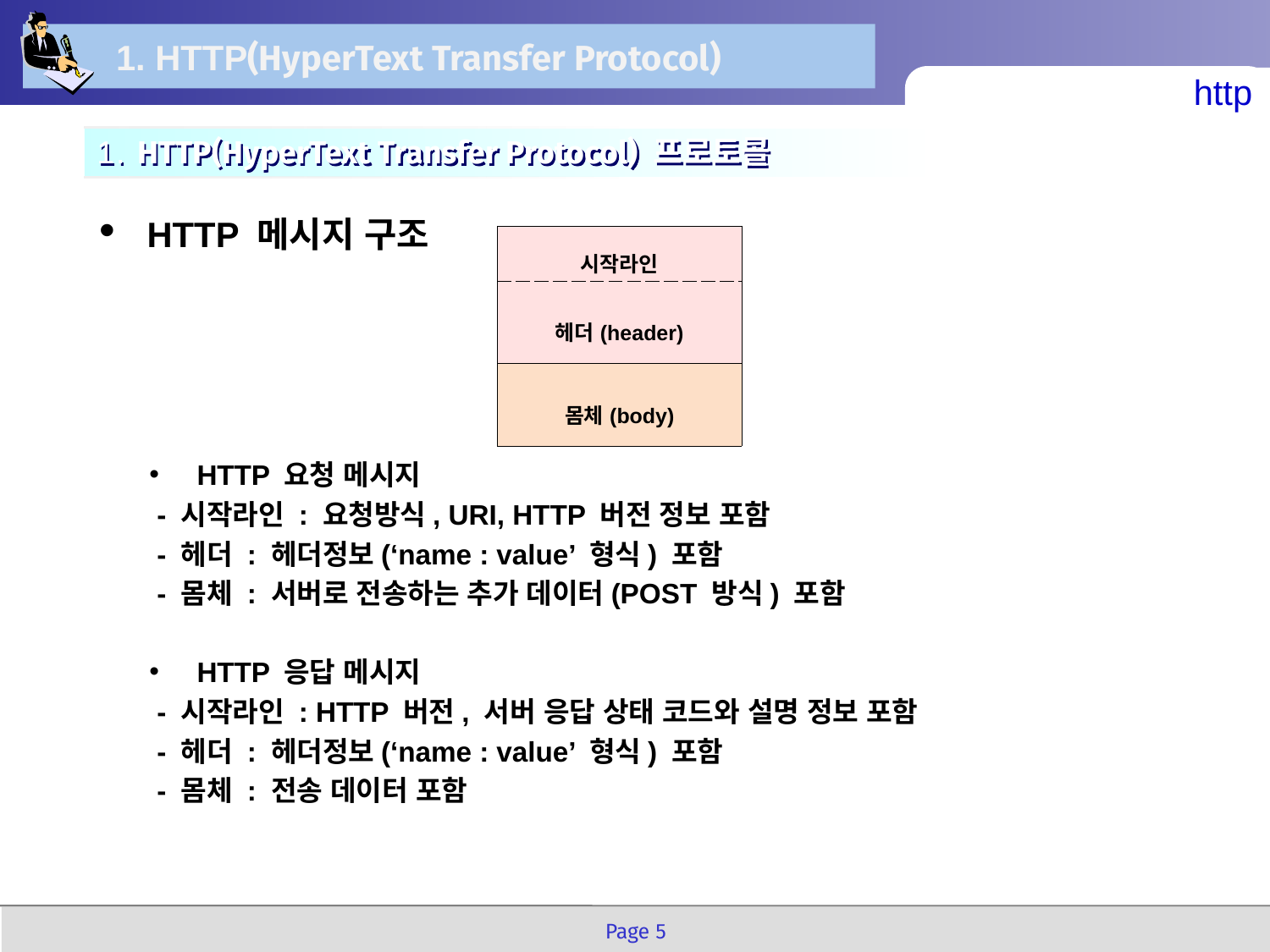

1. HTTP(HyperText Transfer Protocol)
http
1. HTTP(HyperText Transfer Protocol) 프로토콜

HTTP 메시지 구조

HTTP 요청 메시지
 - 시작라인 : 요청방식, URI, HTTP 버전 정보 포함
 - 헤더 : 헤더정보(‘name : value’ 형식) 포함
 - 몸체 : 서버로 전송하는 추가 데이터(POST 방식) 포함

HTTP 응답 메시지
 - 시작라인 : HTTP 버전, 서버 응답 상태 코드와 설명 정보 포함
 - 헤더 : 헤더정보(‘name : value’ 형식) 포함
 - 몸체 : 전송 데이터 포함
| 시작라인 |
| --- |
| 헤더(header) |
| 몸체(body) |
Page 5